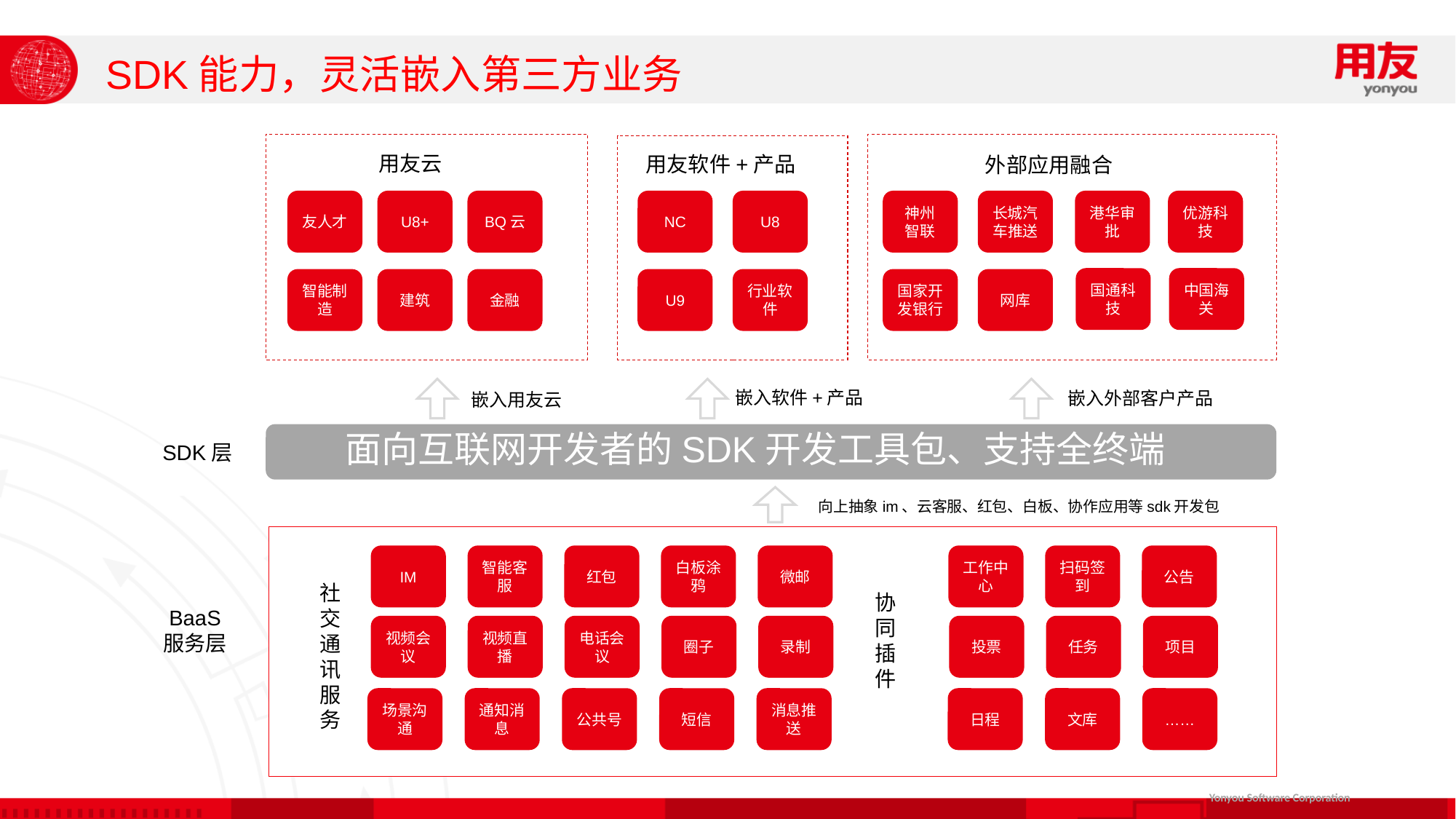

# SDK能力，灵活嵌入第三方业务

……
用友云
用友软件+产品
外部应用融合
友人才
U8+
BQ云
NC
U8
神州 智联
长城汽车推送
港华审批
优游科技
国通科技
中国海关
智能制造
建筑
金融
U9
行业软件
国家开发银行
网库
嵌入软件+产品
嵌入外部客户产品

嵌入用友云
面向互联网开发者的SDK开发工具包、支持全终端

SDK层

向上抽象im、云客服、红包、白板、协作应用等sdk开发包

IM
智能客服
红包
白板涂鸦
微邮
工作中心
扫码签到
公告
社
交
通
讯
服
务
协
同
插
件
BaaS
服务层
视频会议
视频直播
电话会议
圈子
录制
投票
任务
项目
场景沟通
通知消息
公共号
短信
消息推送
日程
文库
……